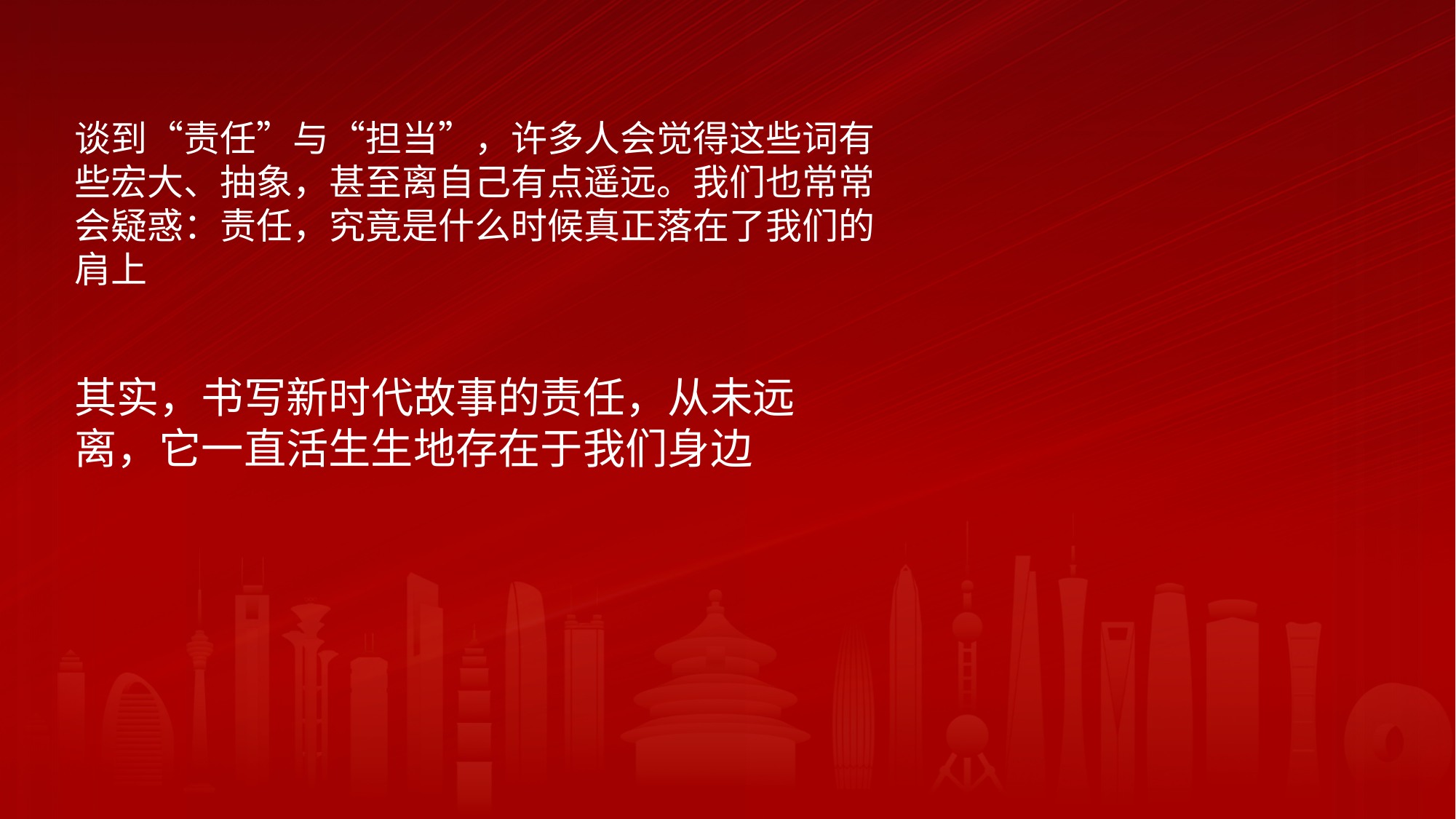

谈到“责任”与“担当”，许多人会觉得这些词有些宏大、抽象，甚至离自己有点遥远。我们也常常会疑惑：责任，究竟是什么时候真正落在了我们的肩上
其实，书写新时代故事的责任，从未远离，它一直活生生地存在于我们身边